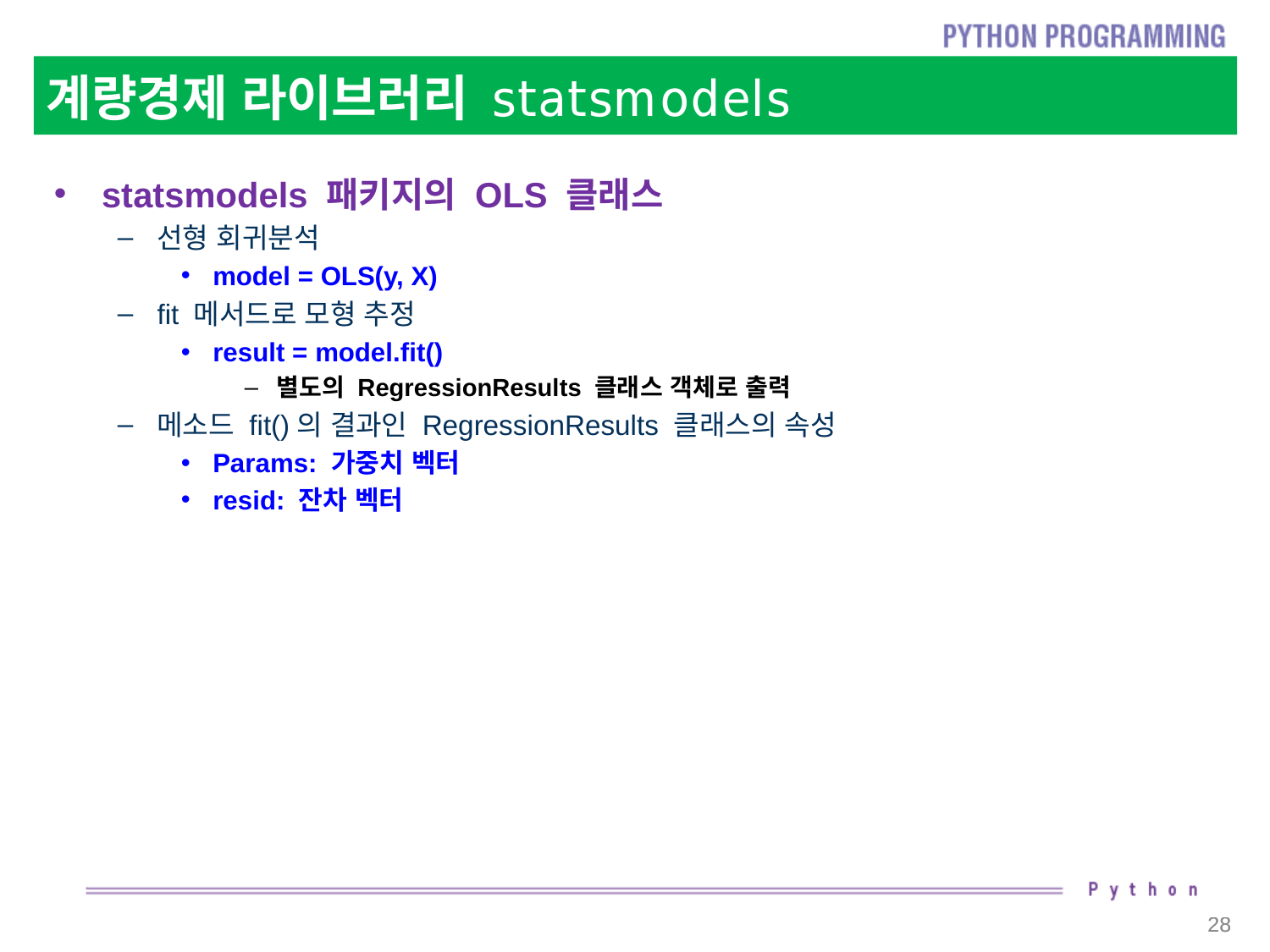

# 계량경제 라이브러리 statsmodels
statsmodels 패키지의 OLS 클래스
선형 회귀분석
model = OLS(y, X)
fit 메서드로 모형 추정
result = model.fit()
별도의 RegressionResults 클래스 객체로 출력
메소드 fit()의 결과인 RegressionResults 클래스의 속성
Params: 가중치 벡터
resid: 잔차 벡터

28